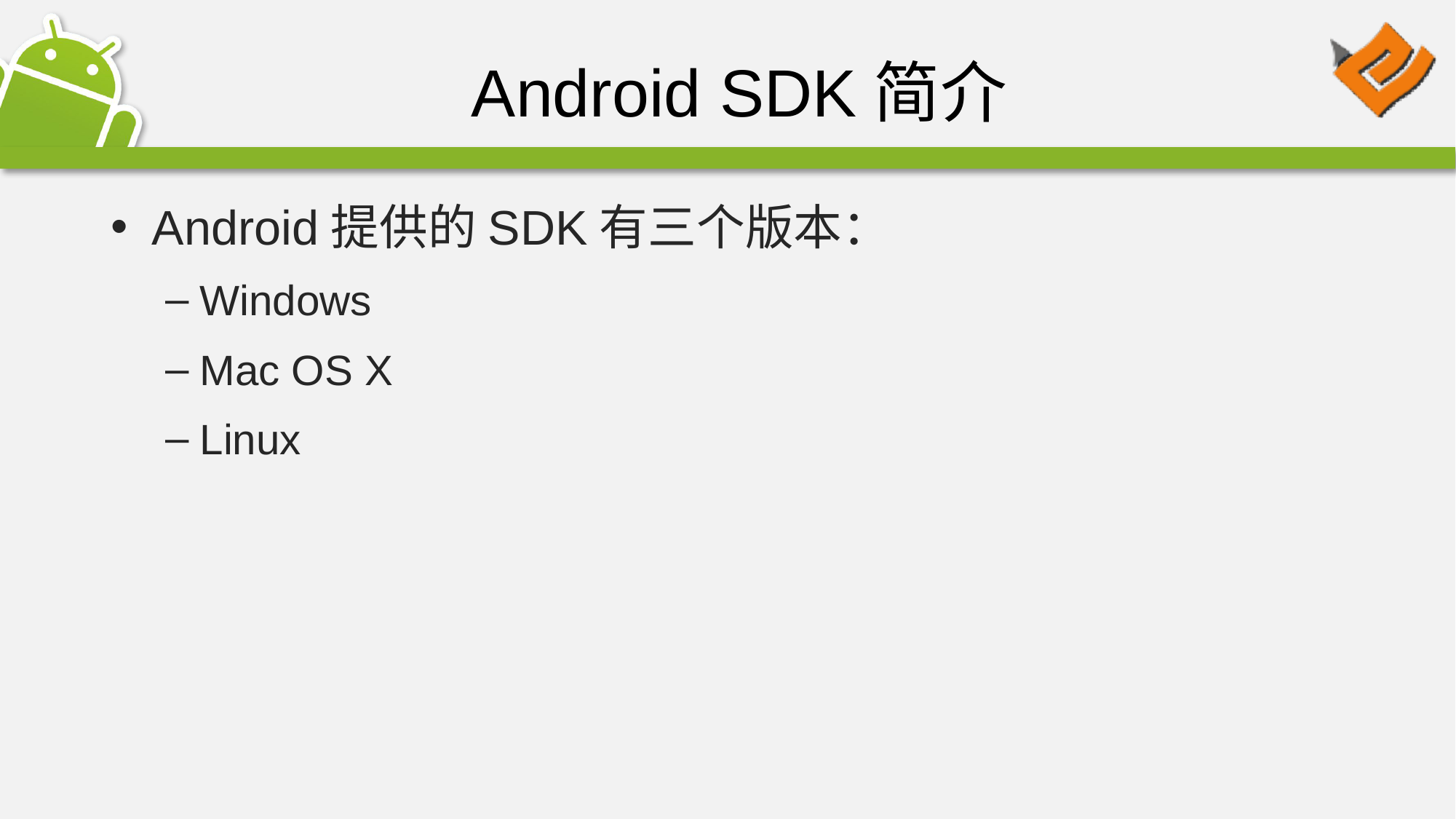

# Android SDK简介
Android提供的SDK有三个版本：
Windows
Mac OS X
Linux